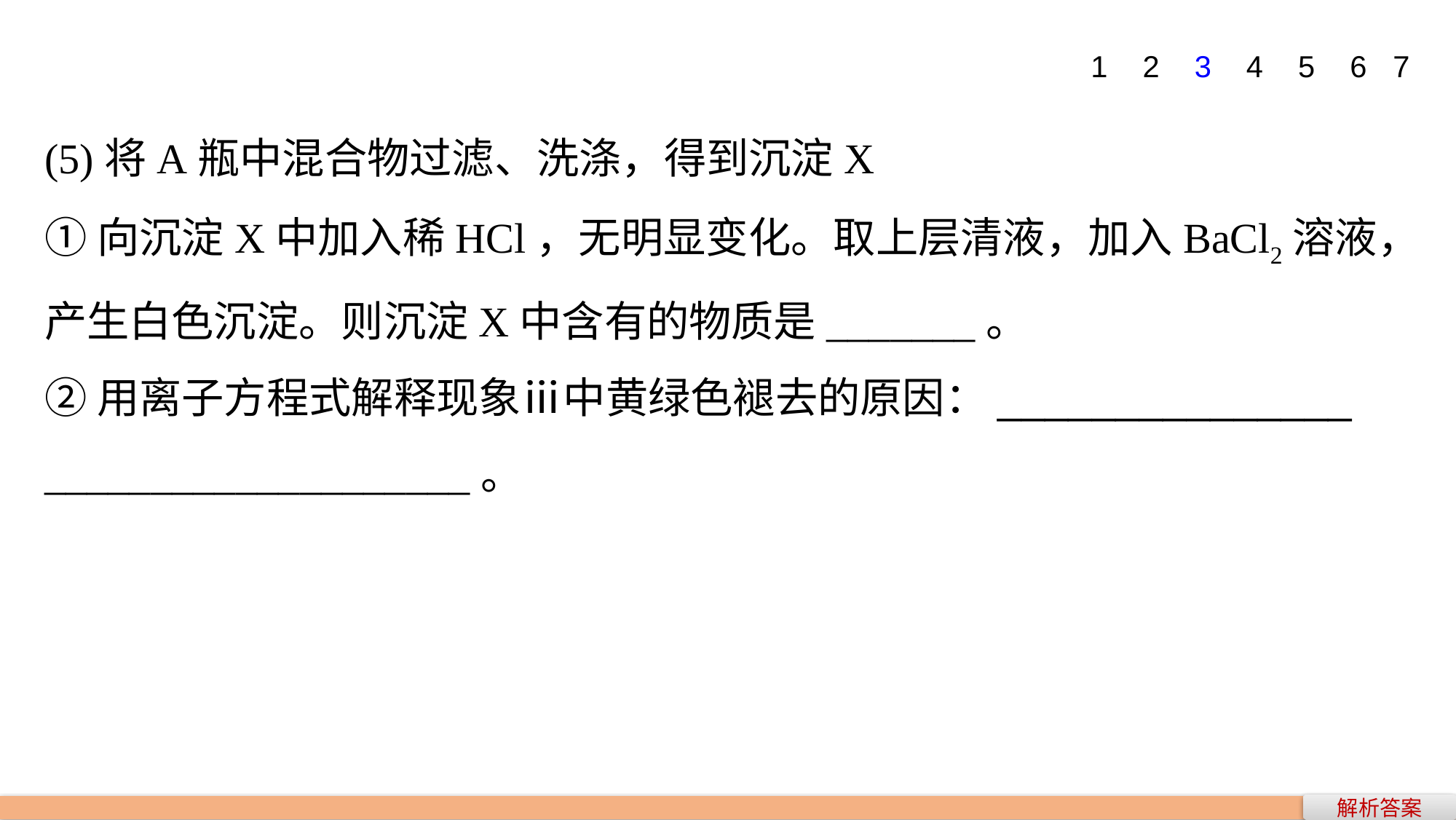

1
2
3
4
5
6
7
(5)将A瓶中混合物过滤、洗涤，得到沉淀X
①向沉淀X中加入稀HCl，无明显变化。取上层清液，加入BaCl2溶液，产生白色沉淀。则沉淀X中含有的物质是_______。
②用离子方程式解释现象ⅲ中黄绿色褪去的原因：_______________
____________________。
解析答案